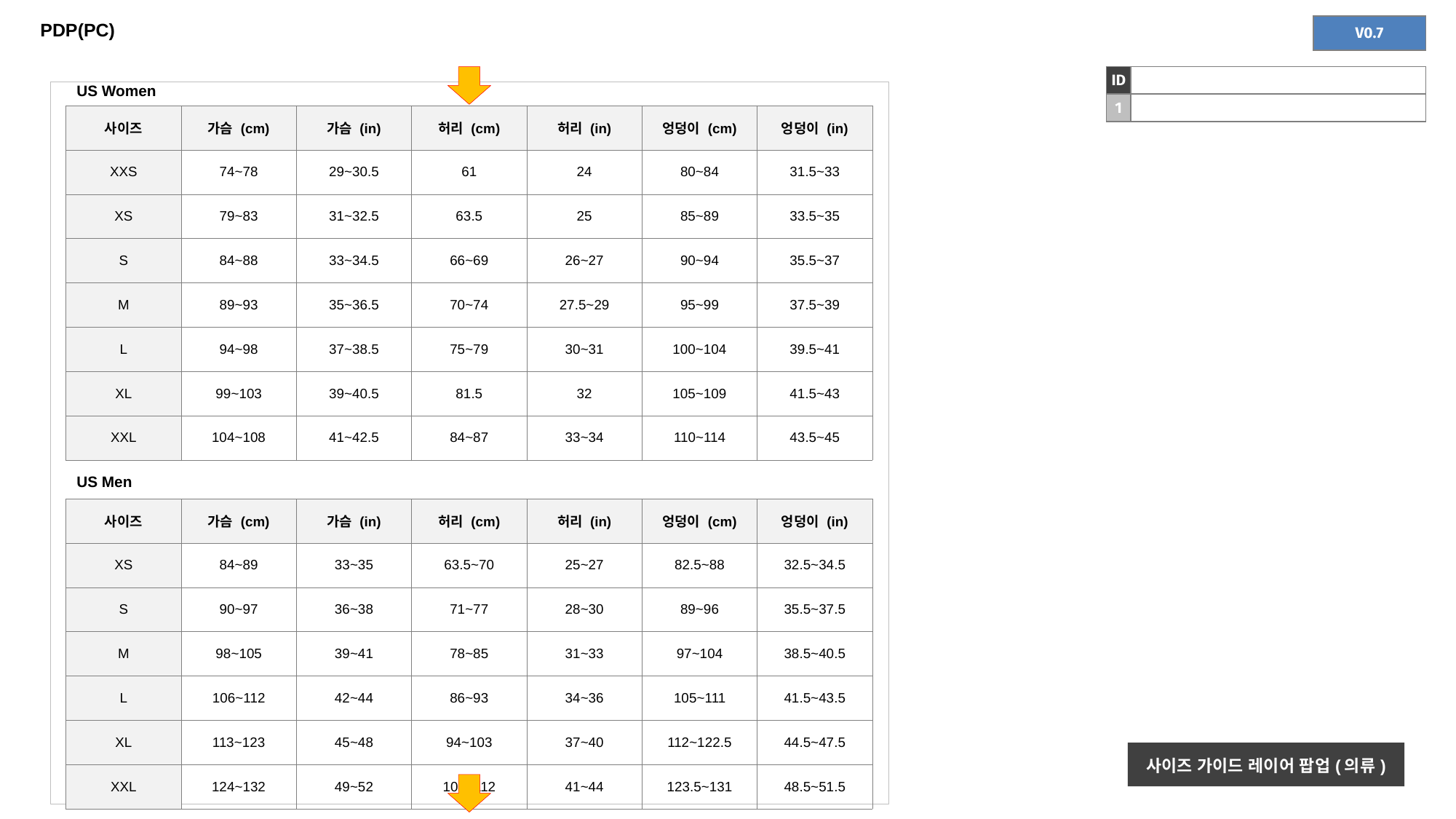

# PDP(PC)
| V0.7 |
| --- |
| ID |  |
| --- | --- |
| 1 |  |

US Women

| 사이즈 | 가슴 (cm) | 가슴 (in) | 허리 (cm) | 허리 (in) | 엉덩이 (cm) | 엉덩이 (in) |
| --- | --- | --- | --- | --- | --- | --- |
| XXS | 74~78 | 29~30.5 | 61 | 24 | 80~84 | 31.5~33 |
| XS | 79~83 | 31~32.5 | 63.5 | 25 | 85~89 | 33.5~35 |
| S | 84~88 | 33~34.5 | 66~69 | 26~27 | 90~94 | 35.5~37 |
| M | 89~93 | 35~36.5 | 70~74 | 27.5~29 | 95~99 | 37.5~39 |
| L | 94~98 | 37~38.5 | 75~79 | 30~31 | 100~104 | 39.5~41 |
| XL | 99~103 | 39~40.5 | 81.5 | 32 | 105~109 | 41.5~43 |
| XXL | 104~108 | 41~42.5 | 84~87 | 33~34 | 110~114 | 43.5~45 |
US Men
| 사이즈 | 가슴 (cm) | 가슴 (in) | 허리 (cm) | 허리 (in) | 엉덩이 (cm) | 엉덩이 (in) |
| --- | --- | --- | --- | --- | --- | --- |
| XS | 84~89 | 33~35 | 63.5~70 | 25~27 | 82.5~88 | 32.5~34.5 |
| S | 90~97 | 36~38 | 71~77 | 28~30 | 89~96 | 35.5~37.5 |
| M | 98~105 | 39~41 | 78~85 | 31~33 | 97~104 | 38.5~40.5 |
| L | 106~112 | 42~44 | 86~93 | 34~36 | 105~111 | 41.5~43.5 |
| XL | 113~123 | 45~48 | 94~103 | 37~40 | 112~122.5 | 44.5~47.5 |
| XXL | 124~132 | 49~52 | 104~112 | 41~44 | 123.5~131 | 48.5~51.5 |
사이즈 가이드 레이어 팝업(의류)